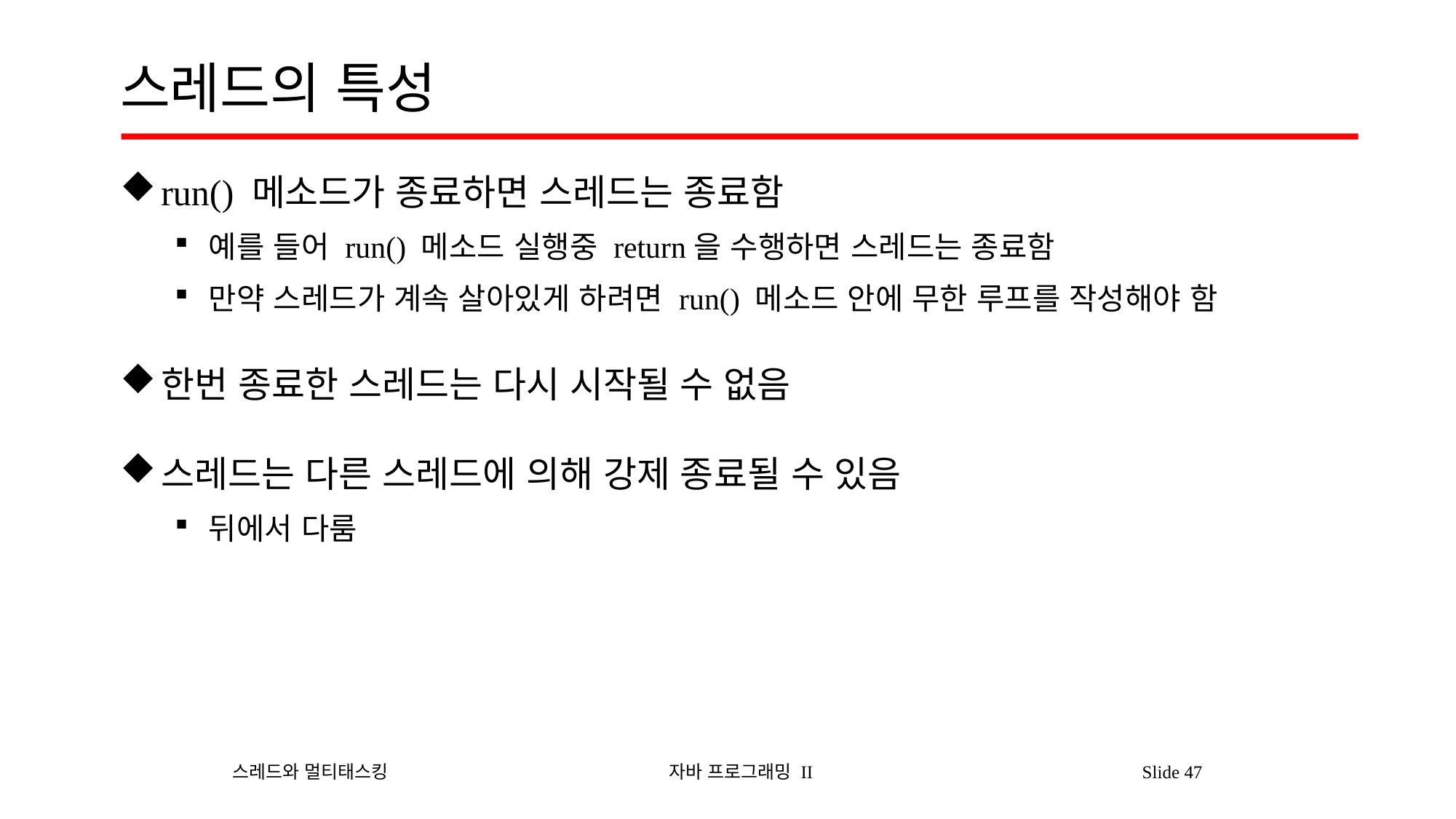

# 스레드의 특성
run() 메소드가 종료하면 스레드는 종료함
예를 들어 run() 메소드 실행중 return을 수행하면 스레드는 종료함
만약 스레드가 계속 살아있게 하려면 run() 메소드 안에 무한 루프를 작성해야 함
한번 종료한 스레드는 다시 시작될 수 없음
스레드는 다른 스레드에 의해 강제 종료될 수 있음
뒤에서 다룸